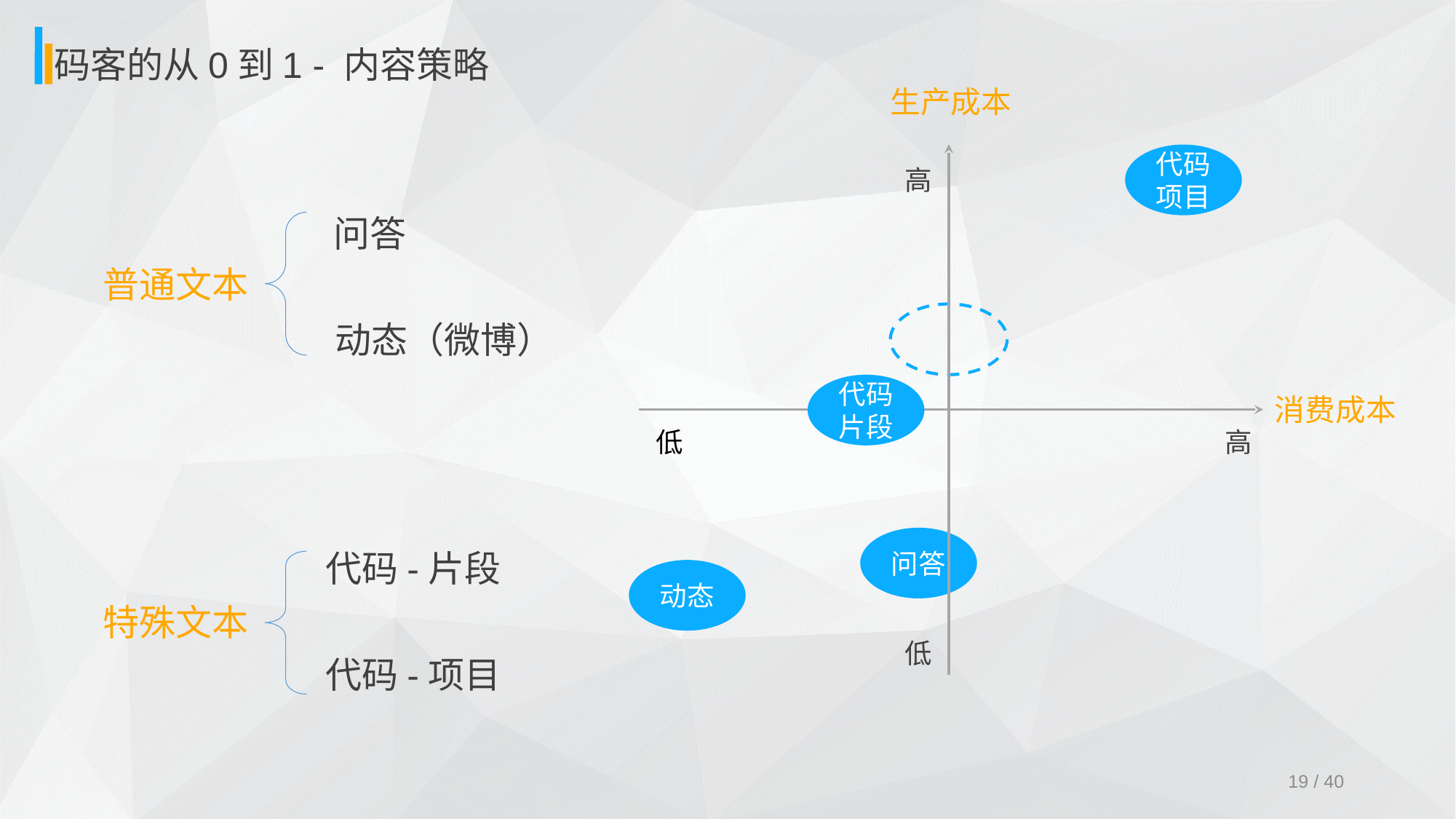

码客的从0到1 - 内容策略

生产成本
高
消费成本
低
高
低
代码项目
问答

普通文本

动态（微博）
代码片段
问答
代码-片段

动态
特殊文本
代码-项目
19 / 40